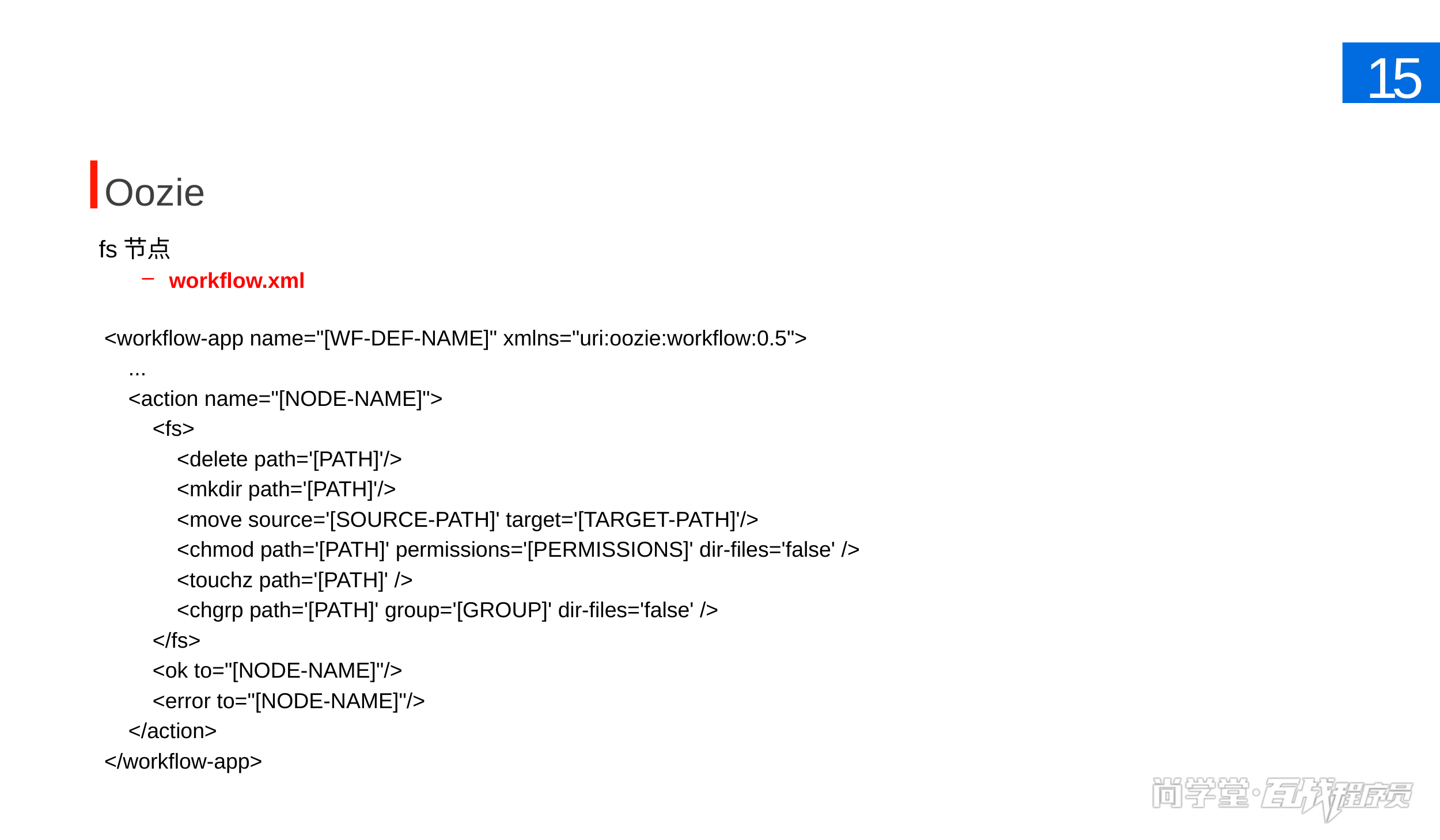

15

Oozie
fs节点
workflow.xml

<workflow-app name="[WF-DEF-NAME]" xmlns="uri:oozie:workflow:0.5">
    ...
    <action name="[NODE-NAME]">
        <fs>
            <delete path='[PATH]'/>
            <mkdir path='[PATH]'/>
            <move source='[SOURCE-PATH]' target='[TARGET-PATH]'/>
            <chmod path='[PATH]' permissions='[PERMISSIONS]' dir-files='false' />
            <touchz path='[PATH]' />
            <chgrp path='[PATH]' group='[GROUP]' dir-files='false' />
        </fs>
        <ok to="[NODE-NAME]"/>
        <error to="[NODE-NAME]"/>
    </action>
</workflow-app>